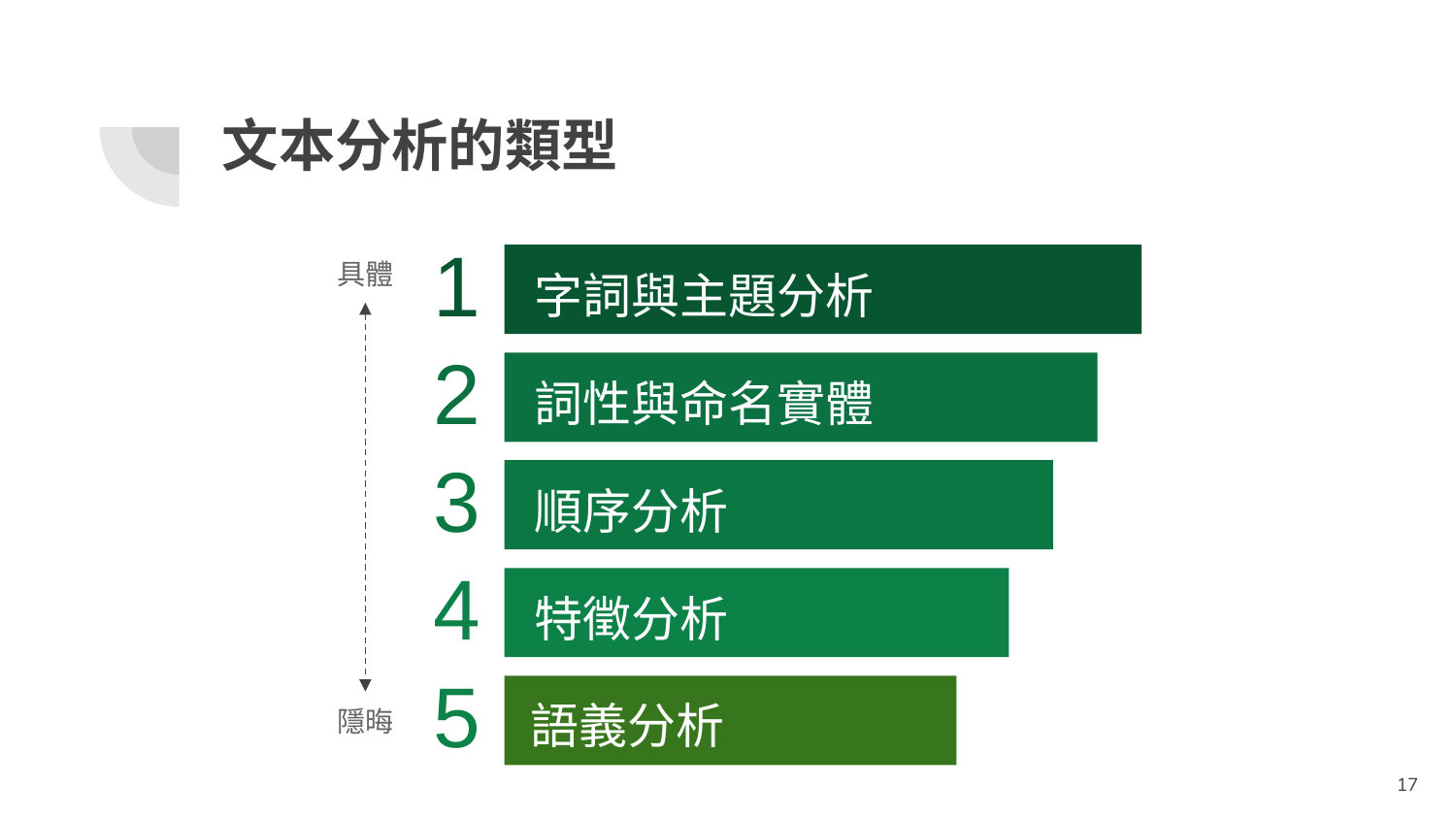

# 文本分析的類型
具體

1
字詞與主題分析

2
詞性與命名實體

3
順序分析

4
特徵分析

5
隱晦
語義分析
17